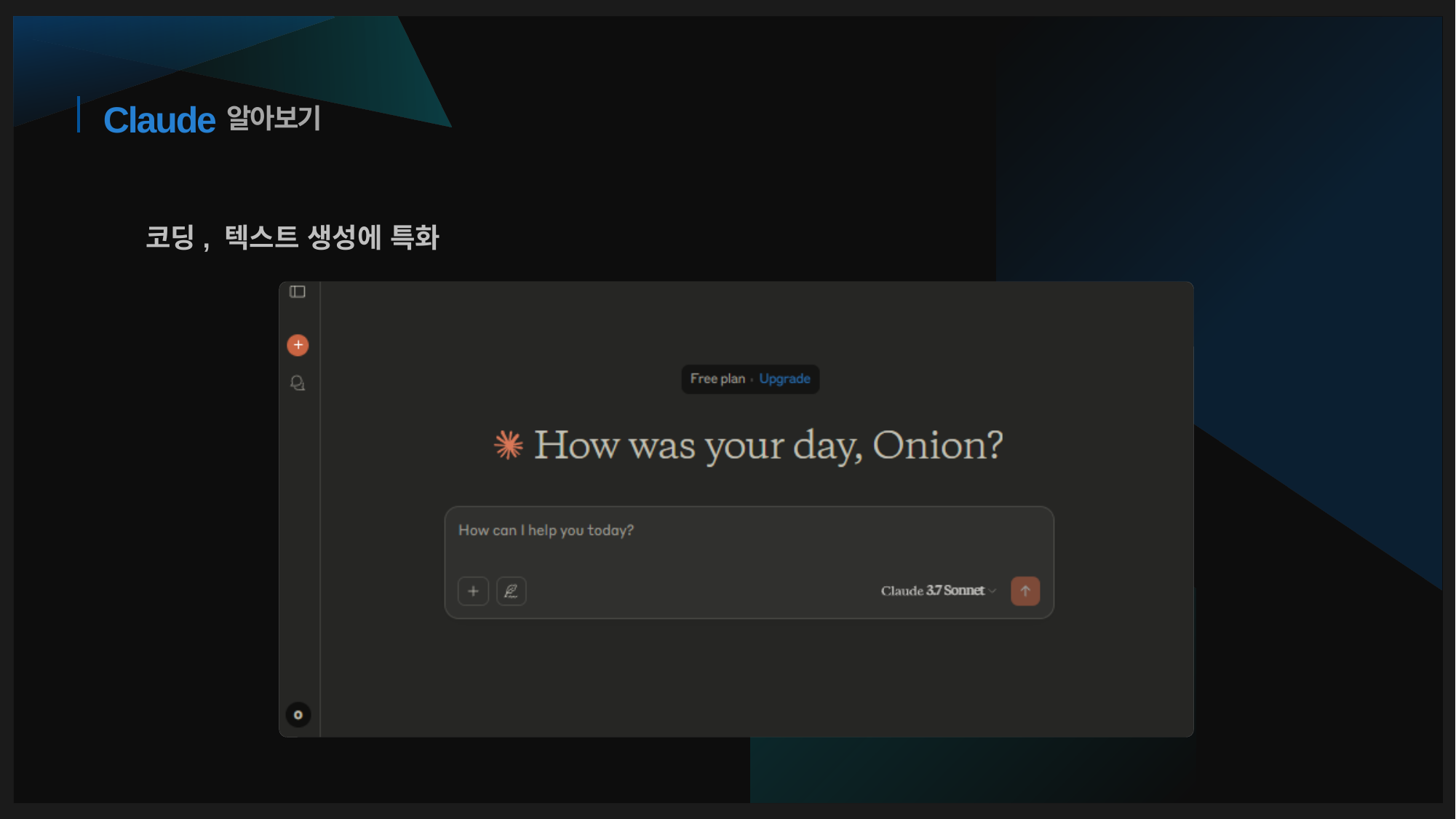

알아보기
# Claude
코딩, 텍스트 생성에 특화